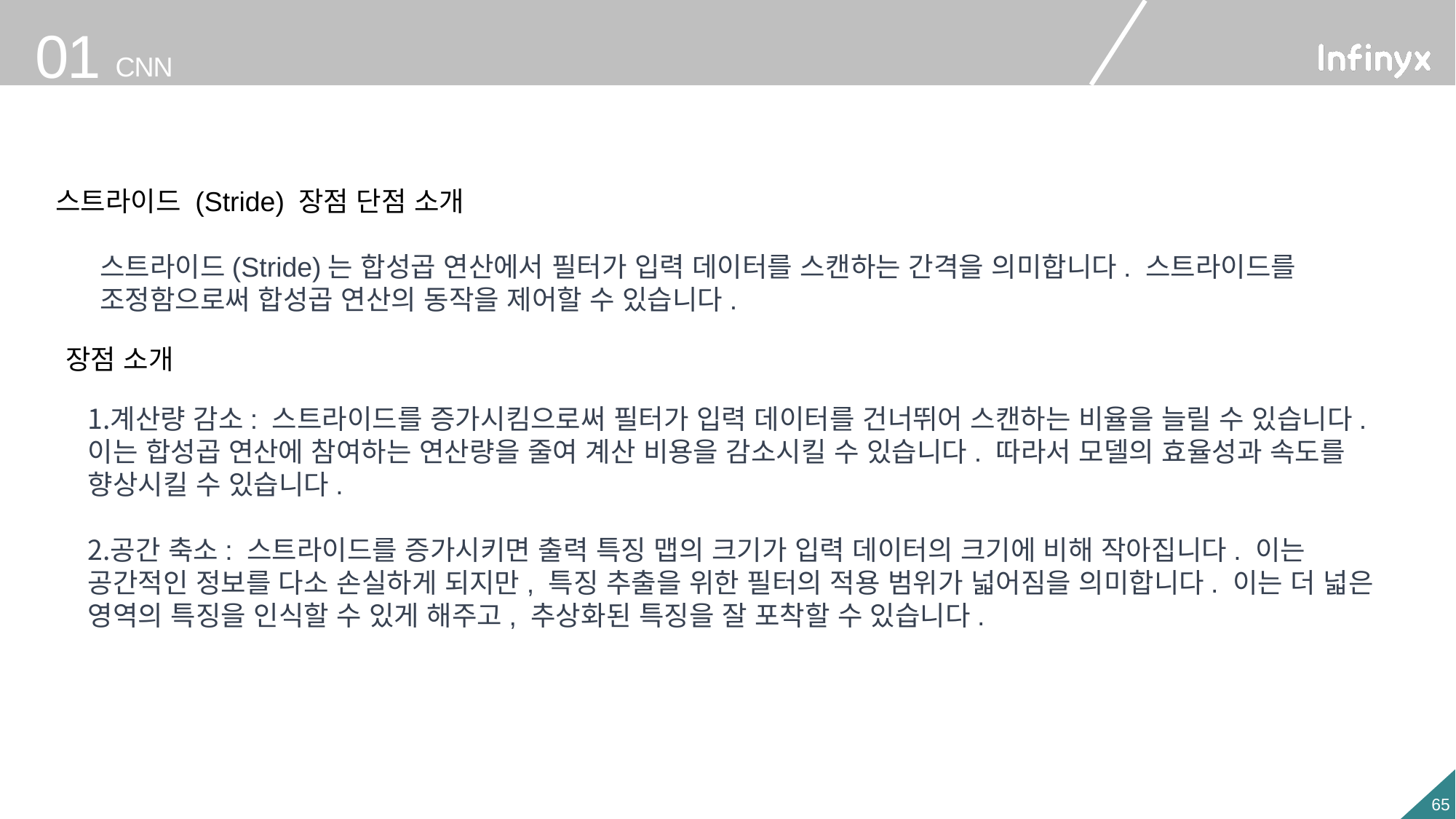

스트라이드 (Stride) 장점 단점 소개
스트라이드(Stride)는 합성곱 연산에서 필터가 입력 데이터를 스캔하는 간격을 의미합니다. 스트라이드를 조정함으로써 합성곱 연산의 동작을 제어할 수 있습니다.
장점 소개
계산량 감소: 스트라이드를 증가시킴으로써 필터가 입력 데이터를 건너뛰어 스캔하는 비율을 늘릴 수 있습니다. 이는 합성곱 연산에 참여하는 연산량을 줄여 계산 비용을 감소시킬 수 있습니다. 따라서 모델의 효율성과 속도를 향상시킬 수 있습니다.

공간 축소: 스트라이드를 증가시키면 출력 특징 맵의 크기가 입력 데이터의 크기에 비해 작아집니다. 이는 공간적인 정보를 다소 손실하게 되지만, 특징 추출을 위한 필터의 적용 범위가 넓어짐을 의미합니다. 이는 더 넓은 영역의 특징을 인식할 수 있게 해주고, 추상화된 특징을 잘 포착할 수 있습니다.